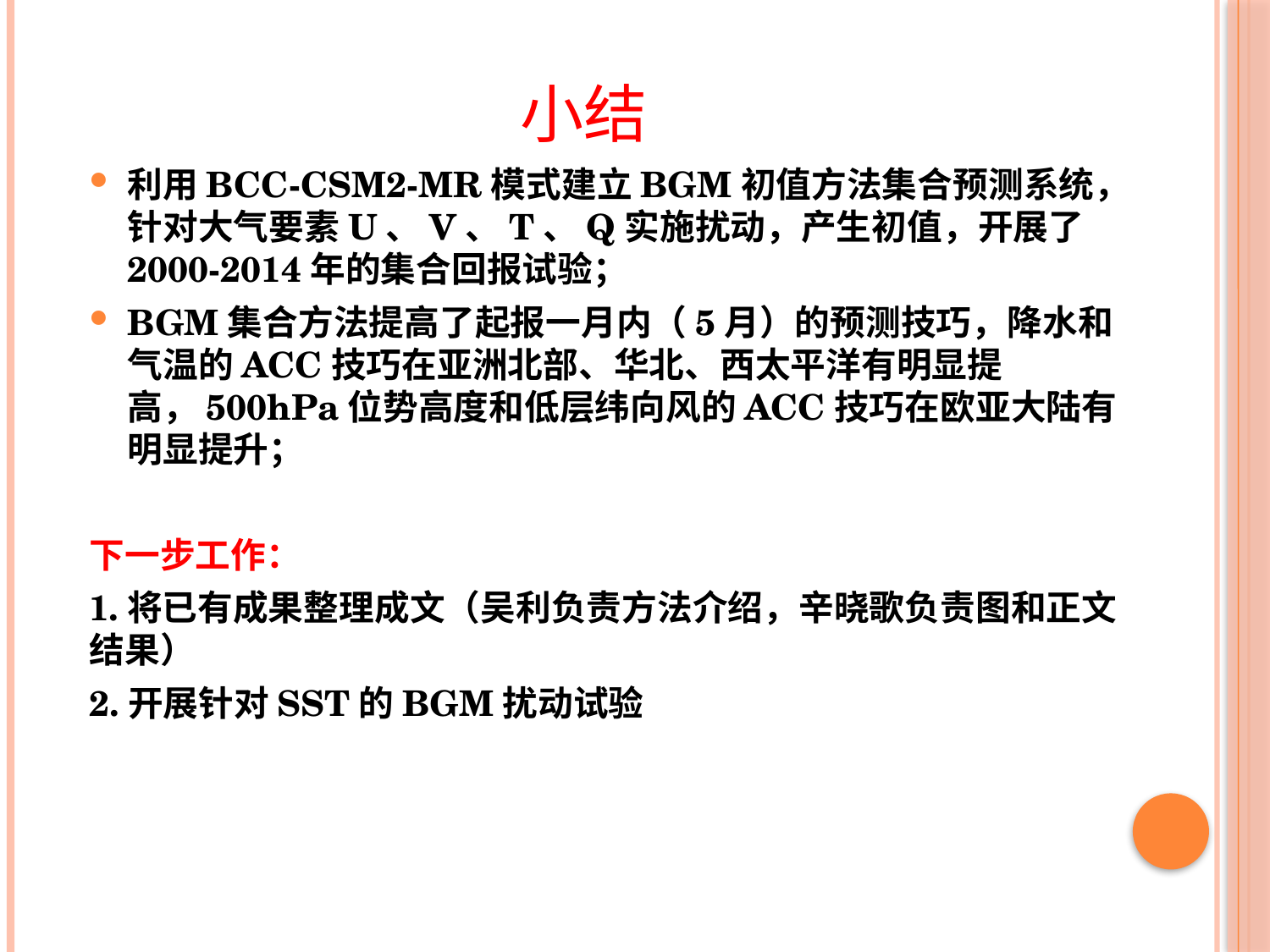

# 小结
利用BCC-CSM2-MR模式建立BGM初值方法集合预测系统，针对大气要素U、V、T、Q实施扰动，产生初值，开展了2000-2014年的集合回报试验；
BGM集合方法提高了起报一月内（5月）的预测技巧，降水和气温的ACC技巧在亚洲北部、华北、西太平洋有明显提高，500hPa位势高度和低层纬向风的ACC技巧在欧亚大陆有明显提升；

下一步工作：
1.将已有成果整理成文（吴利负责方法介绍，辛晓歌负责图和正文结果）
2.开展针对SST的BGM扰动试验